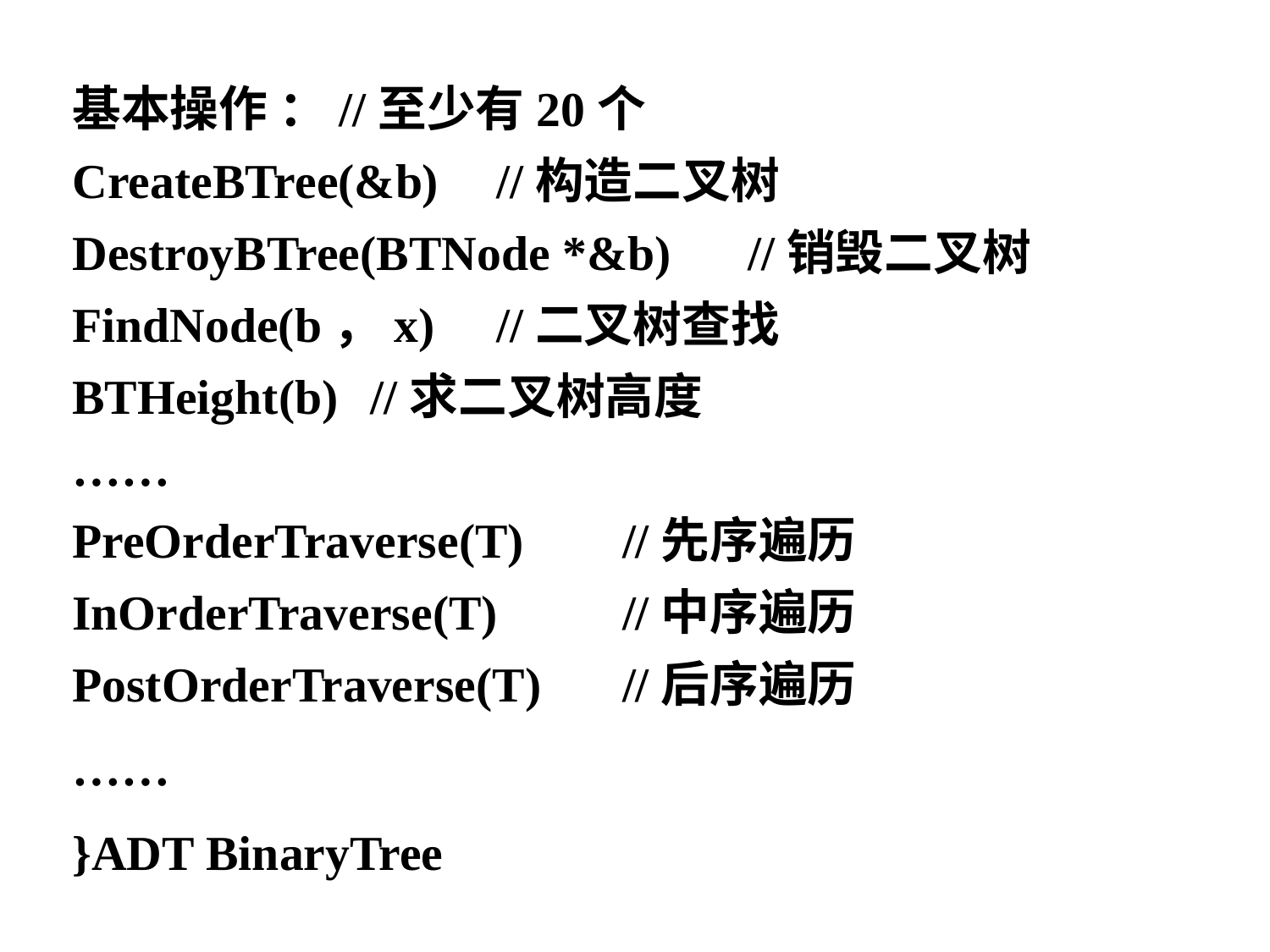

基本操作 ：//至少有20个
CreateBTree(&b)  		//构造二叉树
DestroyBTree(BTNode *&b)	//销毁二叉树
FindNode(b，x) 			//二叉树查找
BTHeight(b) 			//求二叉树高度
……
PreOrderTraverse(T)  		//先序遍历
InOrderTraverse(T)		//中序遍历
PostOrderTraverse(T)		//后序遍历
……
}ADT BinaryTree